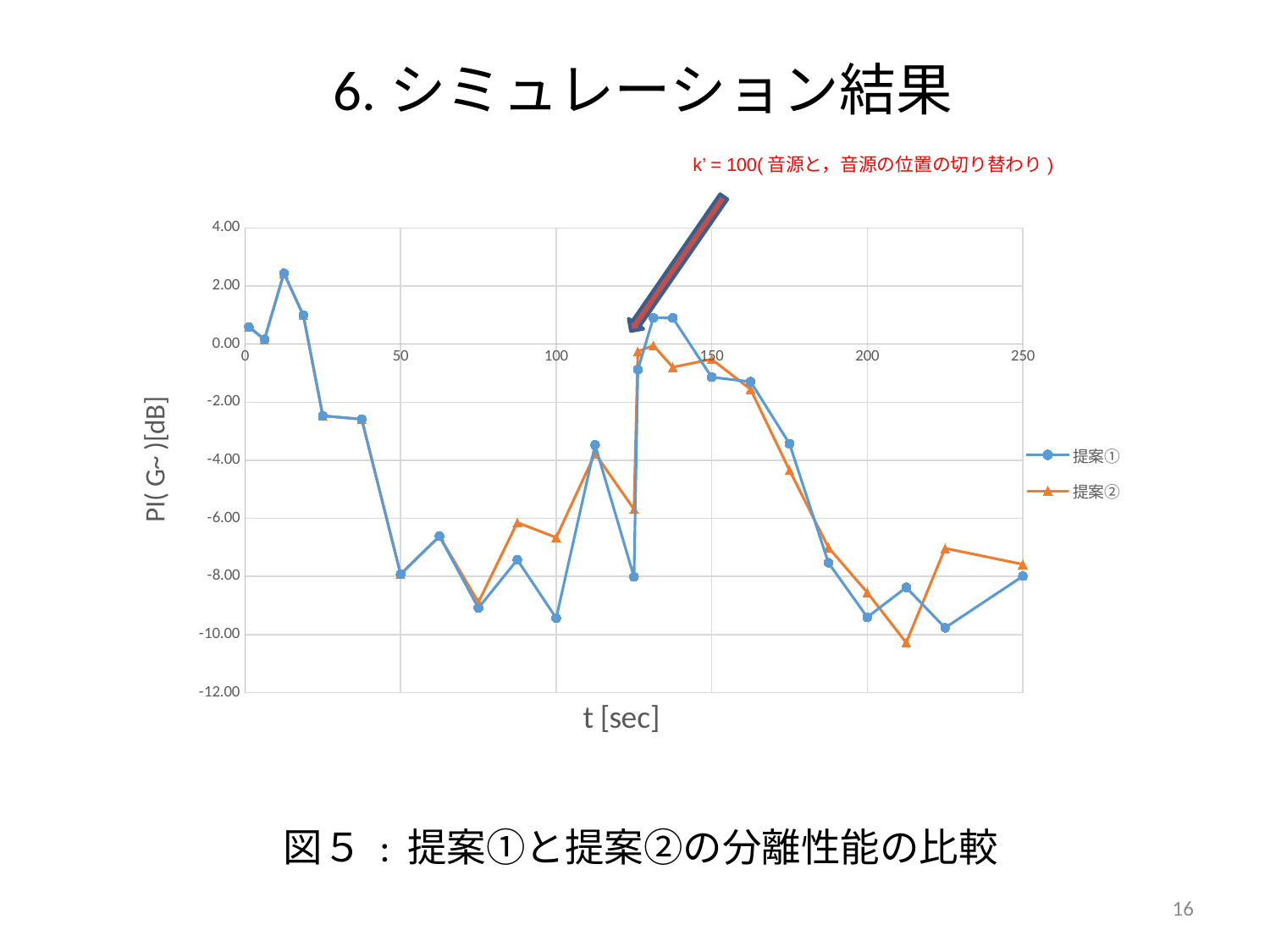

# 6.シミュレーション結果
 k’ = 100(音源と，音源の位置の切り替わり)

図５ : 提案①と提案②の分離性能の比較

### Chart

| Category |  |  |
|---|---|---|
16